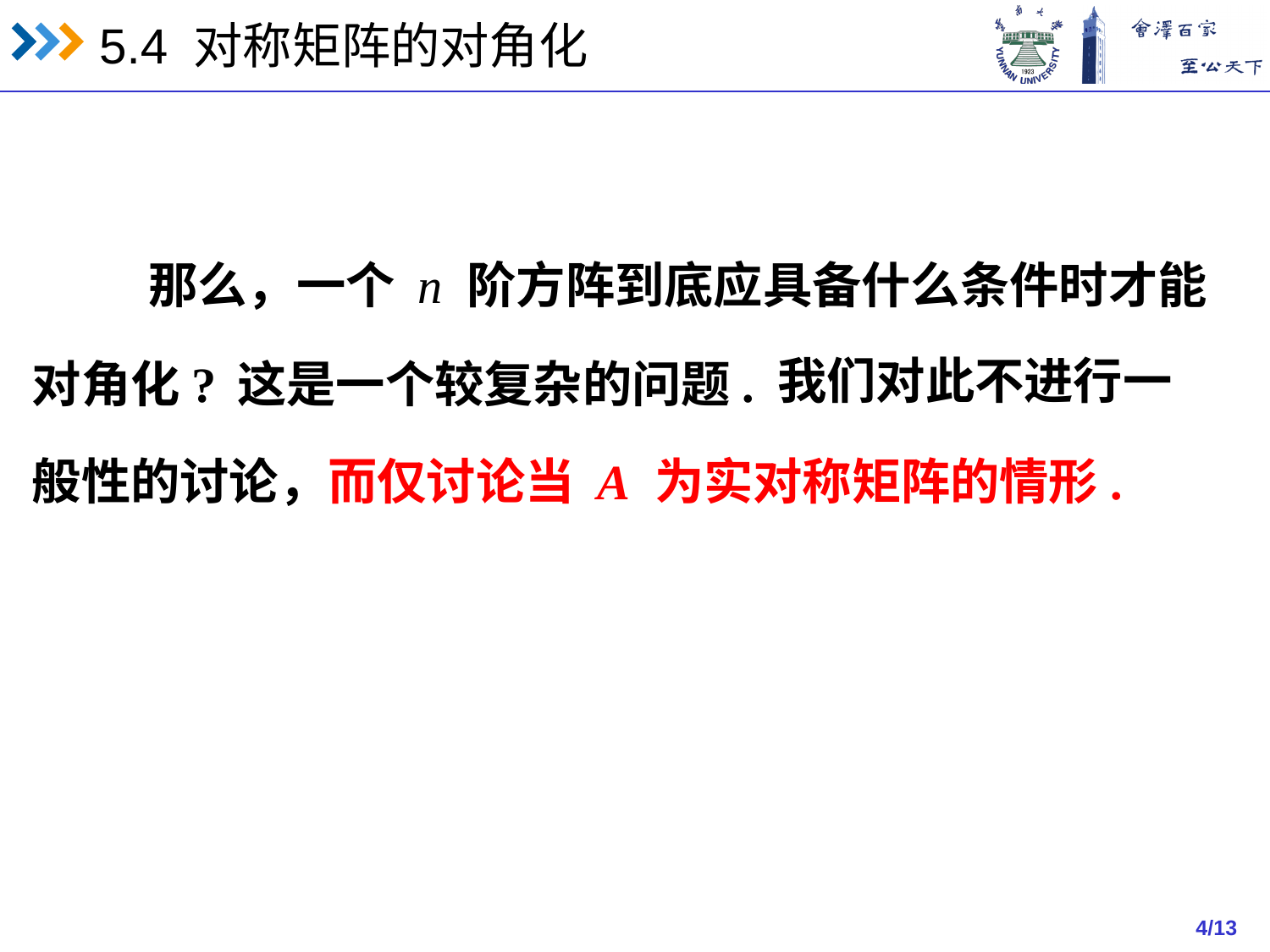

那么，一个 n 阶方阵到底应具备什么条件时才能
我们对此不进行一
对角化?
这是一个较复杂的问题.
般性的讨论，而仅讨论当 A 为实对称矩阵的情形.